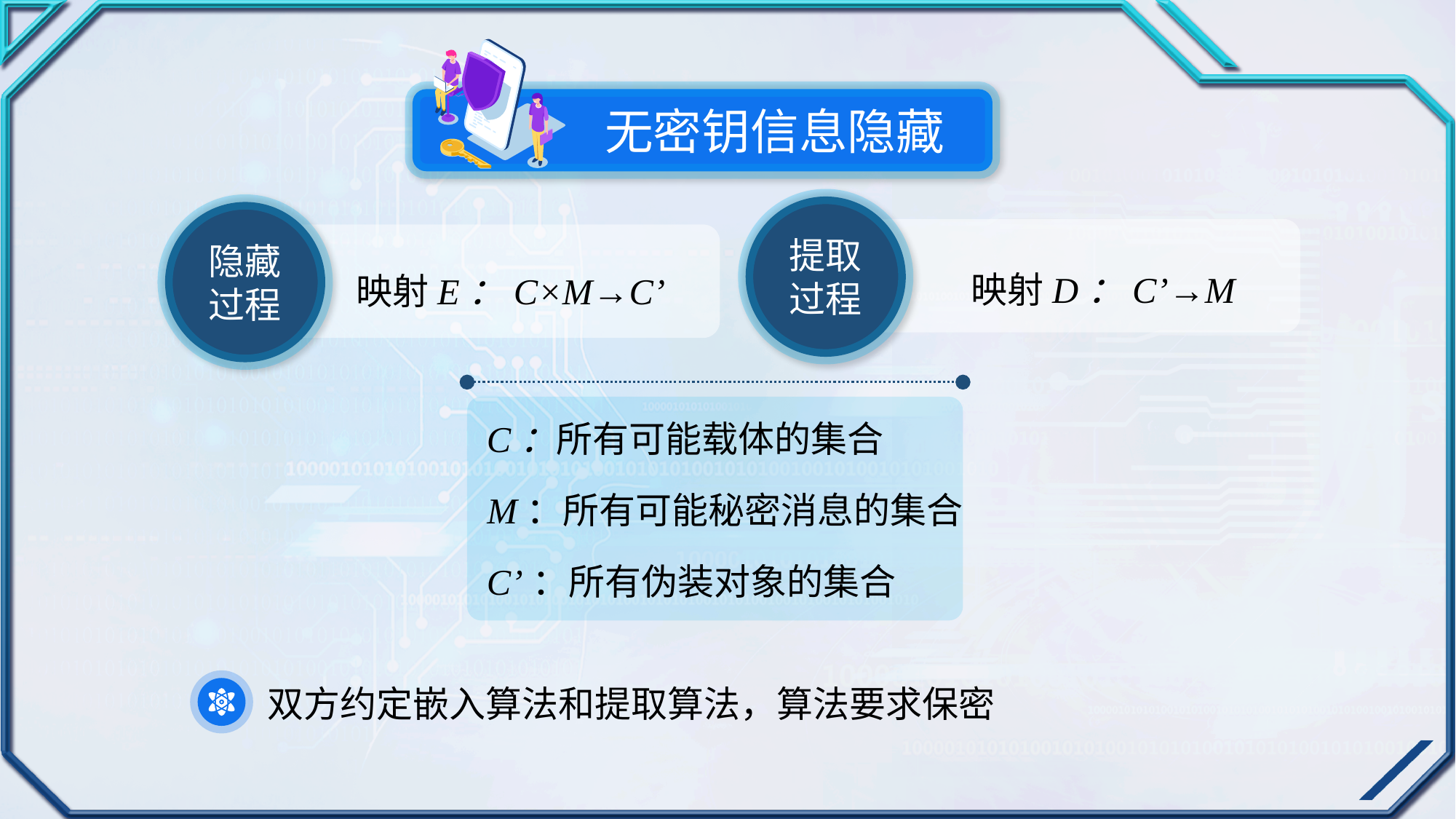

无密钥信息隐藏

提取过程

隐藏过程

映射D：C’→M

映射E：C×M→C’

C：所有可能载体的集合
M：所有可能秘密消息的集合
C’：所有伪装对象的集合
双方约定嵌入算法和提取算法，算法要求保密